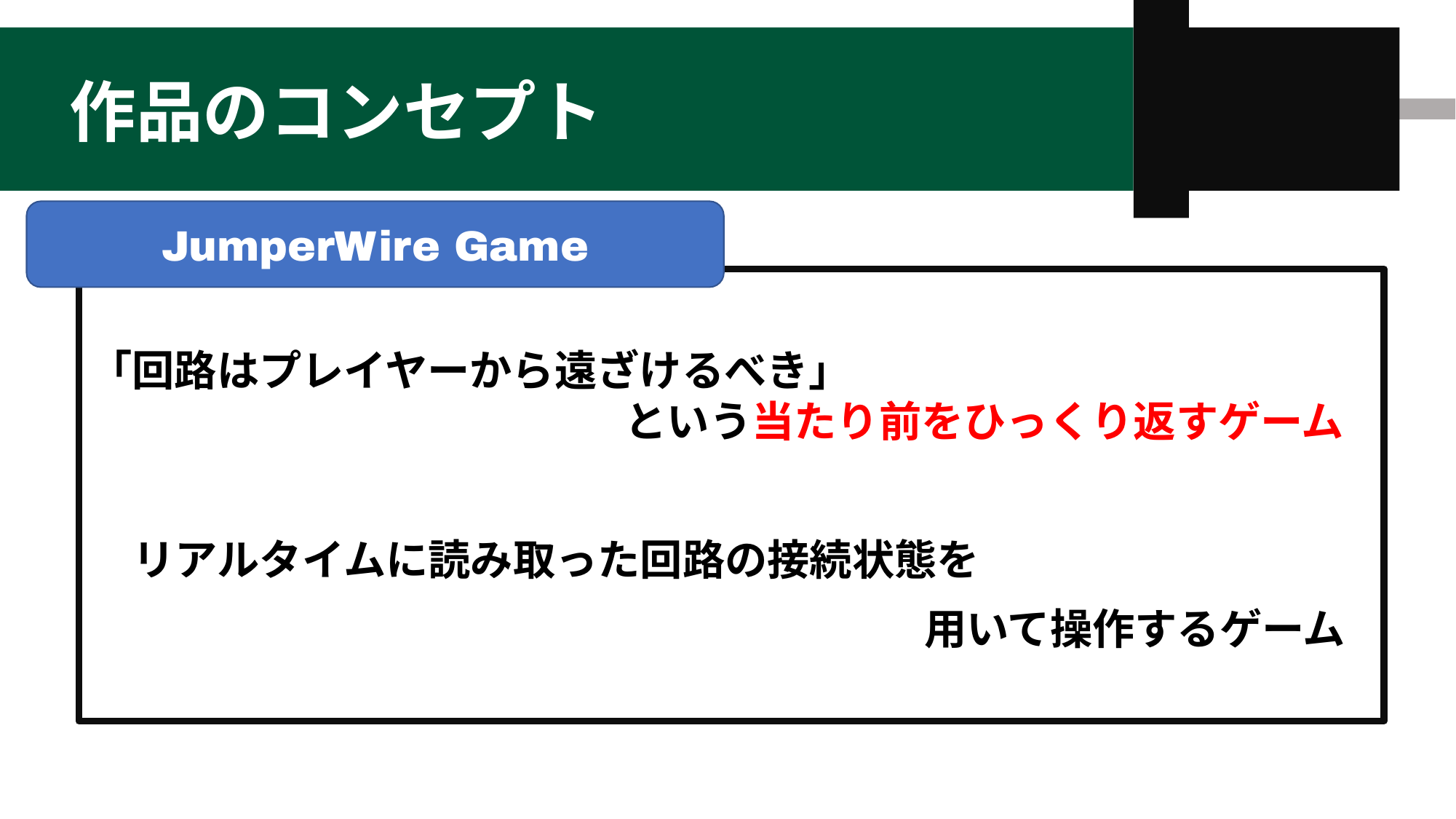

# 作品のコンセプト
JumperWire Game

「回路はプレイヤーから遠ざけるべき」
という当たり前をひっくり返すゲーム

リアルタイムに読み取った回路の接続状態を
	用いて操作するゲーム